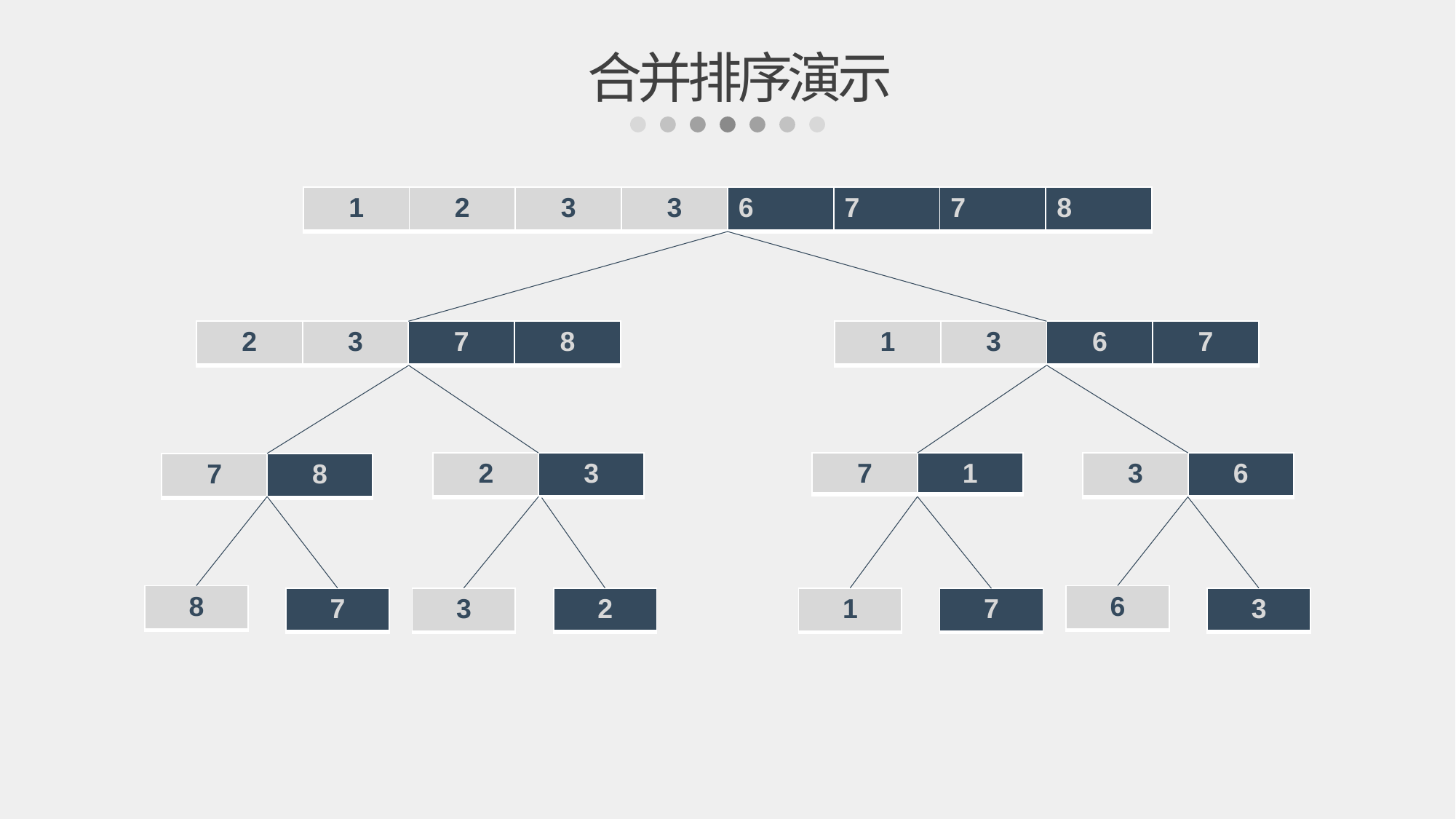

合并排序演示
| 1 | 2 | 3 | 3 |
| --- | --- | --- | --- |
| 6 | 7 | 7 | 8 |
| --- | --- | --- | --- |
| 2 | 3 | 7 | 8 |
| --- | --- | --- | --- |
| 1 | 3 | 6 | 7 |
| --- | --- | --- | --- |
| 2 | 3 |
| --- | --- |
| 7 | 1 |
| --- | --- |
| 3 | 6 |
| --- | --- |
| 7 | 8 |
| --- | --- |
| 8 |
| --- |
| 6 |
| --- |
| 7 |
| --- |
| 3 |
| --- |
| 2 |
| --- |
| 1 |
| --- |
| 3 |
| --- |
| 7 |
| --- |